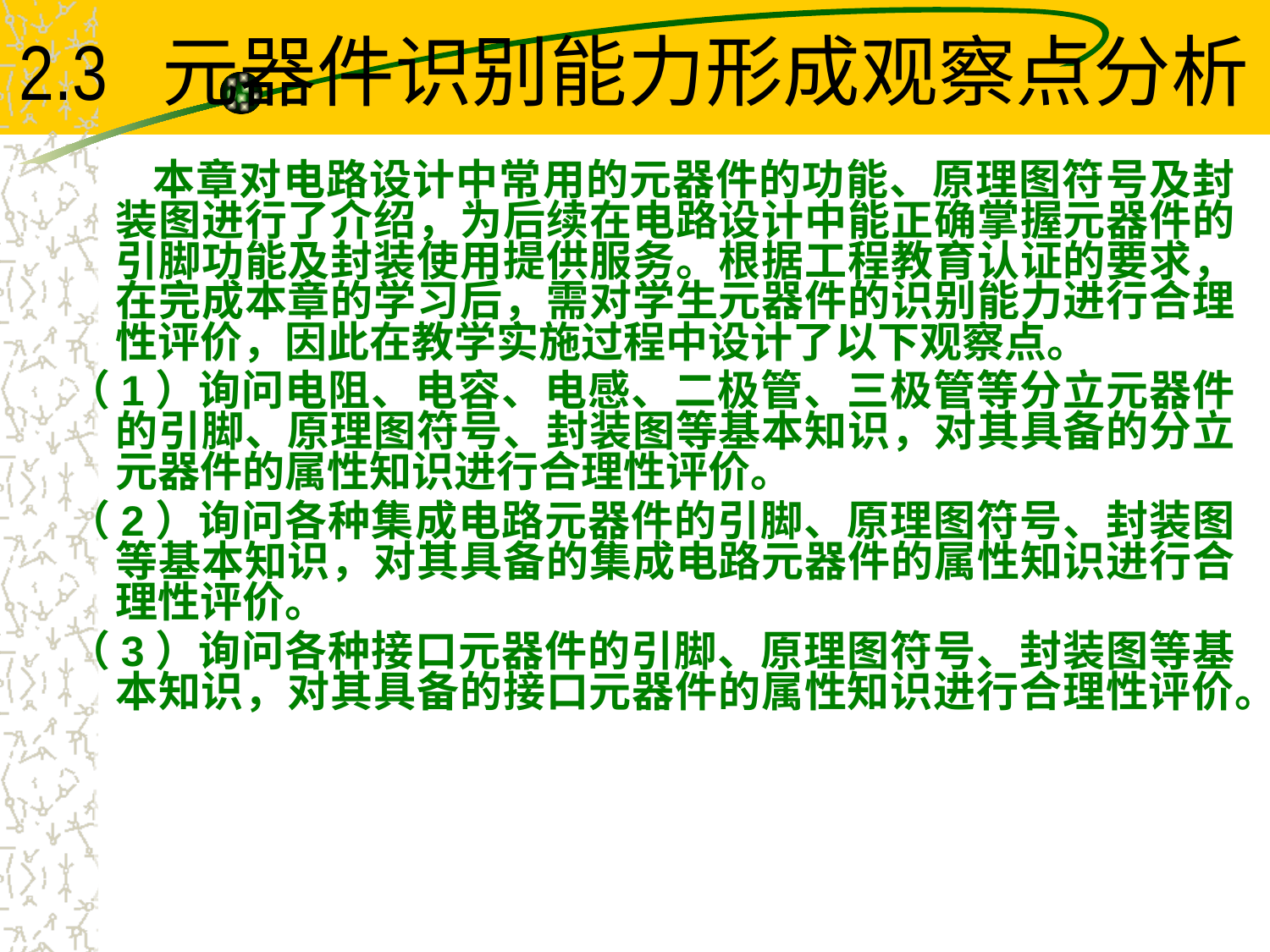

# 2.3  元器件识别能力形成观察点分析
       本章对电路设计中常用的元器件的功能、原理图符号及封装图进行了介绍，为后续在电路设计中能正确掌握元器件的引脚功能及封装使用提供服务。根据工程教育认证的要求，在完成本章的学习后，需对学生元器件的识别能力进行合理性评价，因此在教学实施过程中设计了以下观察点。
（1）询问电阻、电容、电感、二极管、三极管等分立元器件的引脚、原理图符号、封装图等基本知识，对其具备的分立元器件的属性知识进行合理性评价。
（2）询问各种集成电路元器件的引脚、原理图符号、封装图等基本知识，对其具备的集成电路元器件的属性知识进行合理性评价。
（3）询问各种接口元器件的引脚、原理图符号、封装图等基本知识，对其具备的接口元器件的属性知识进行合理性评价。